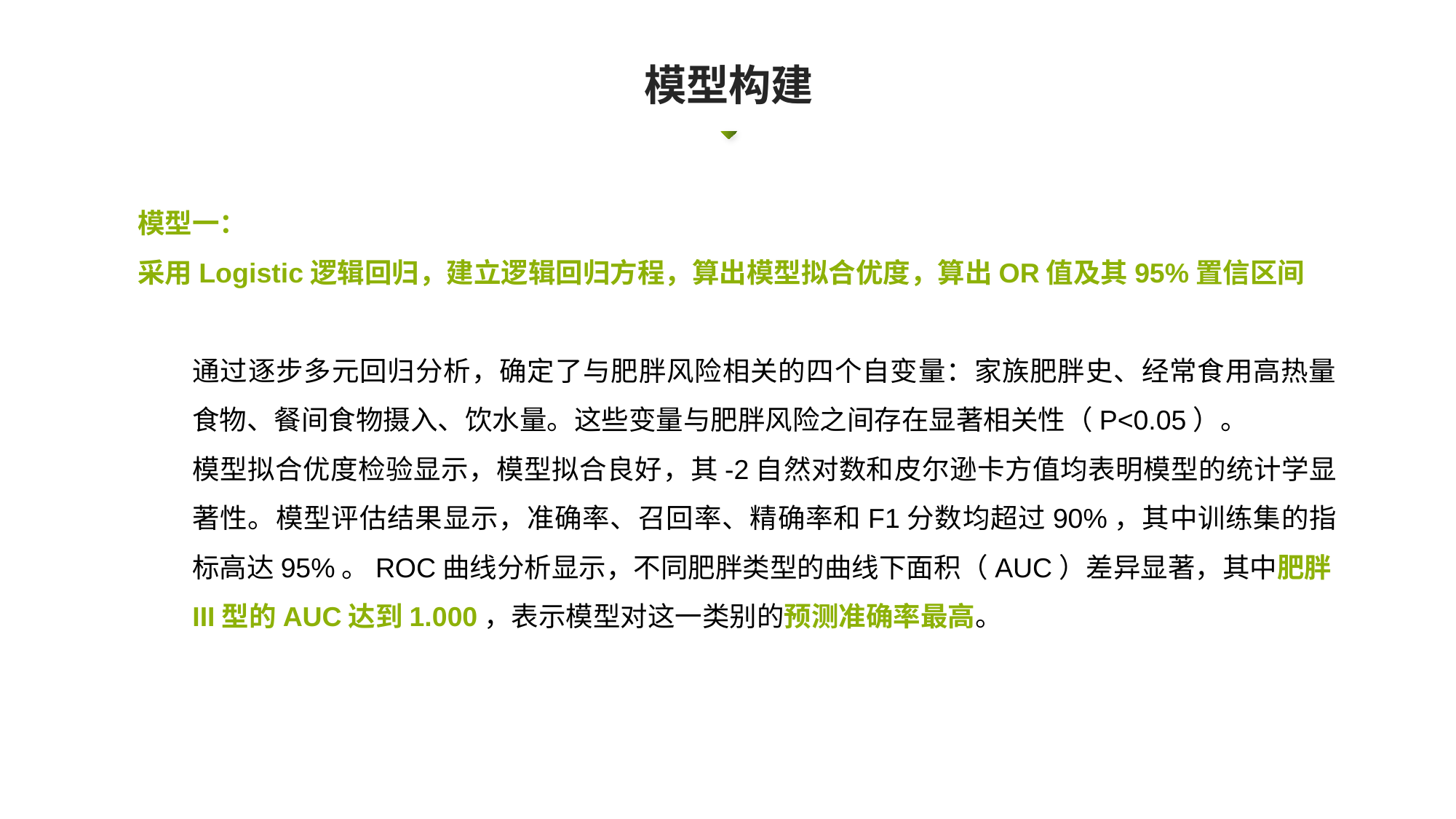

模型构建

模型一：
采用Logistic逻辑回归，建立逻辑回归方程，算出模型拟合优度，算出OR值及其95%置信区间

通过逐步多元回归分析，确定了与肥胖风险相关的四个自变量：家族肥胖史、经常食用高热量食物、餐间食物摄入、饮水量。这些变量与肥胖风险之间存在显著相关性（P<0.05）。
模型拟合优度检验显示，模型拟合良好，其-2自然对数和皮尔逊卡方值均表明模型的统计学显著性。模型评估结果显示，准确率、召回率、精确率和F1分数均超过90%，其中训练集的指标高达95%。ROC曲线分析显示，不同肥胖类型的曲线下面积（AUC）差异显著，其中肥胖III型的AUC达到1.000，表示模型对这一类别的预测准确率最高。